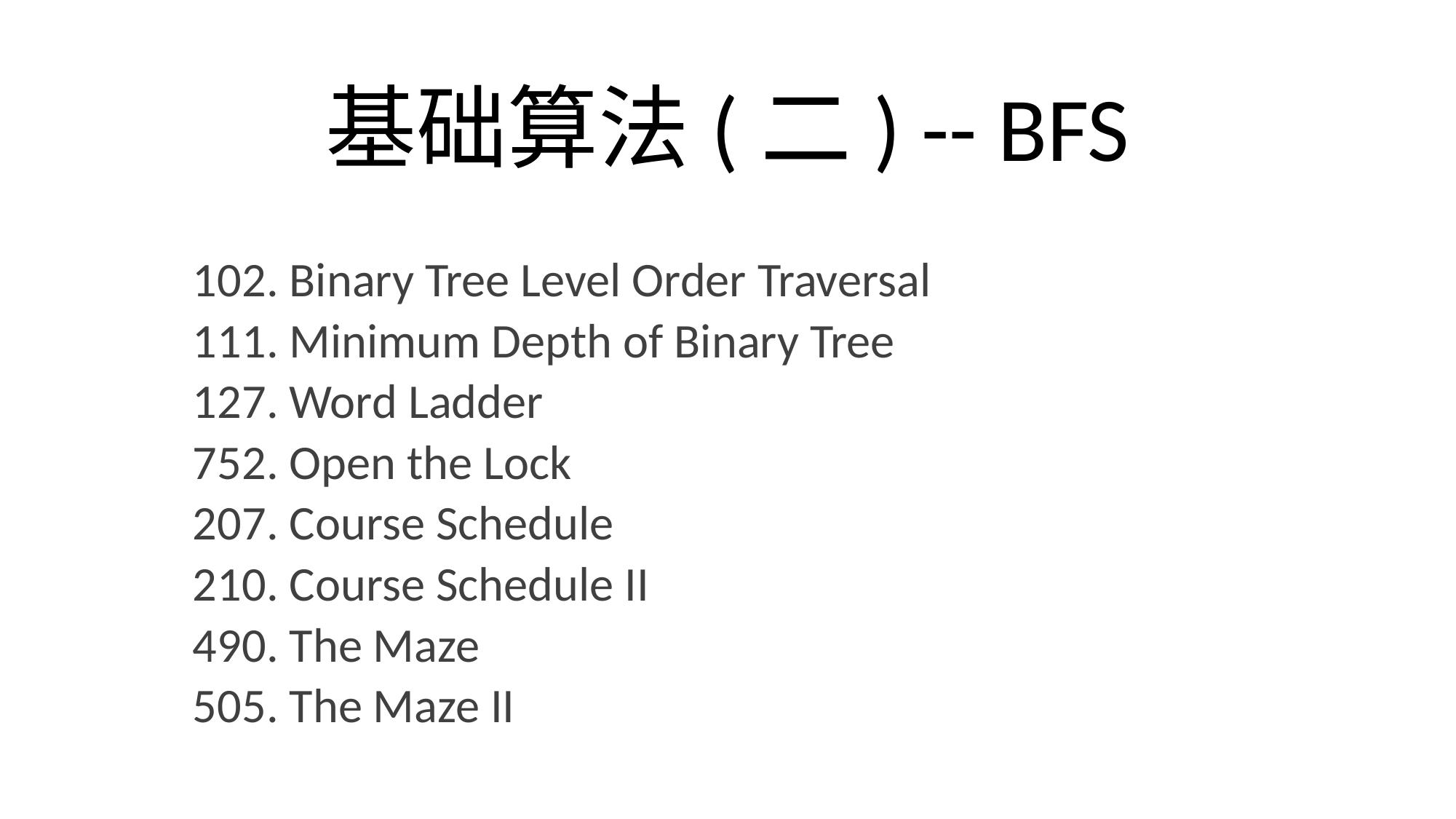

# 基础算法(二) -- BFS
102. Binary Tree Level Order Traversal
111. Minimum Depth of Binary Tree
127. Word Ladder
752. Open the Lock
207. Course Schedule
210. Course Schedule II
490. The Maze
505. The Maze II